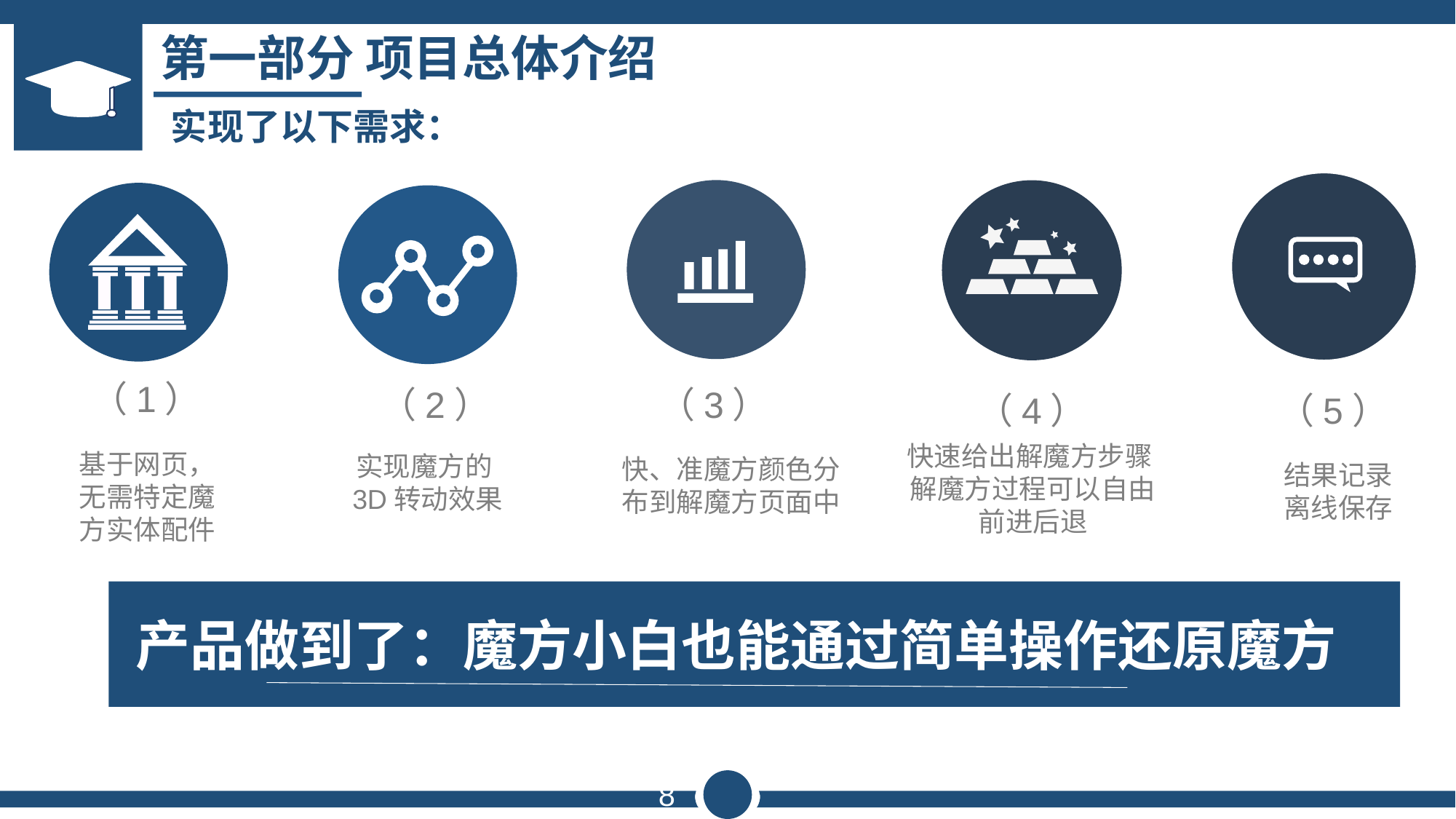

第一部分 项目总体介绍

实现了以下需求：

（1）
（2）
（3）
（4）
（5）

基于网页，
无需特定魔方实体配件

快速给出解魔方步骤
解魔方过程可以自由前进后退
实现魔方的3D转动效果
快、准魔方颜色分布到解魔方页面中
结果记录离线保存

产品做到了：魔方小白也能通过简单操作还原魔方

 8